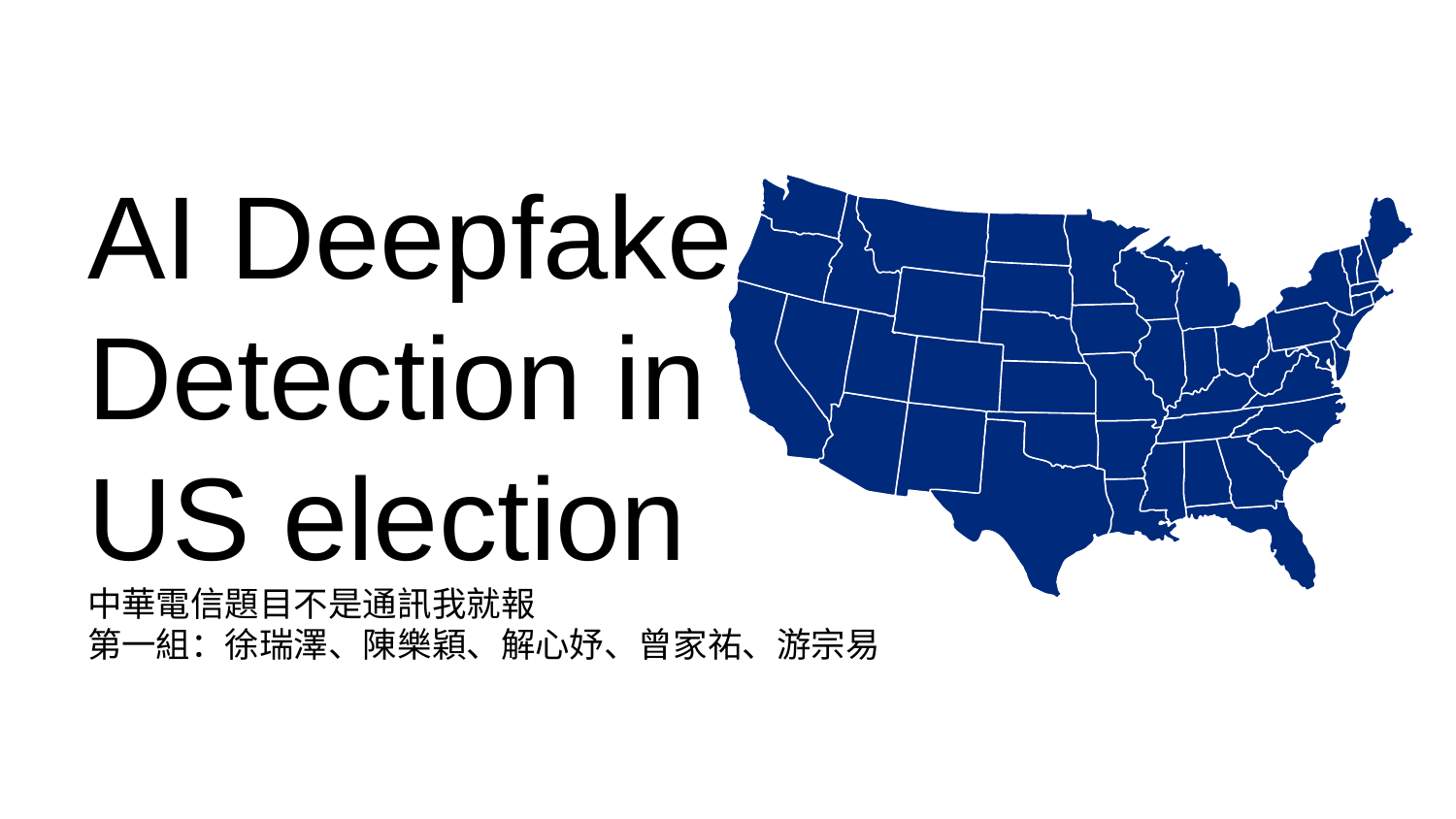

# AI Deepfake
Detection in
US election
中華電信題目不是通訊我就報
第一組：徐瑞澤、陳樂穎、解心妤、曾家祐、游宗易